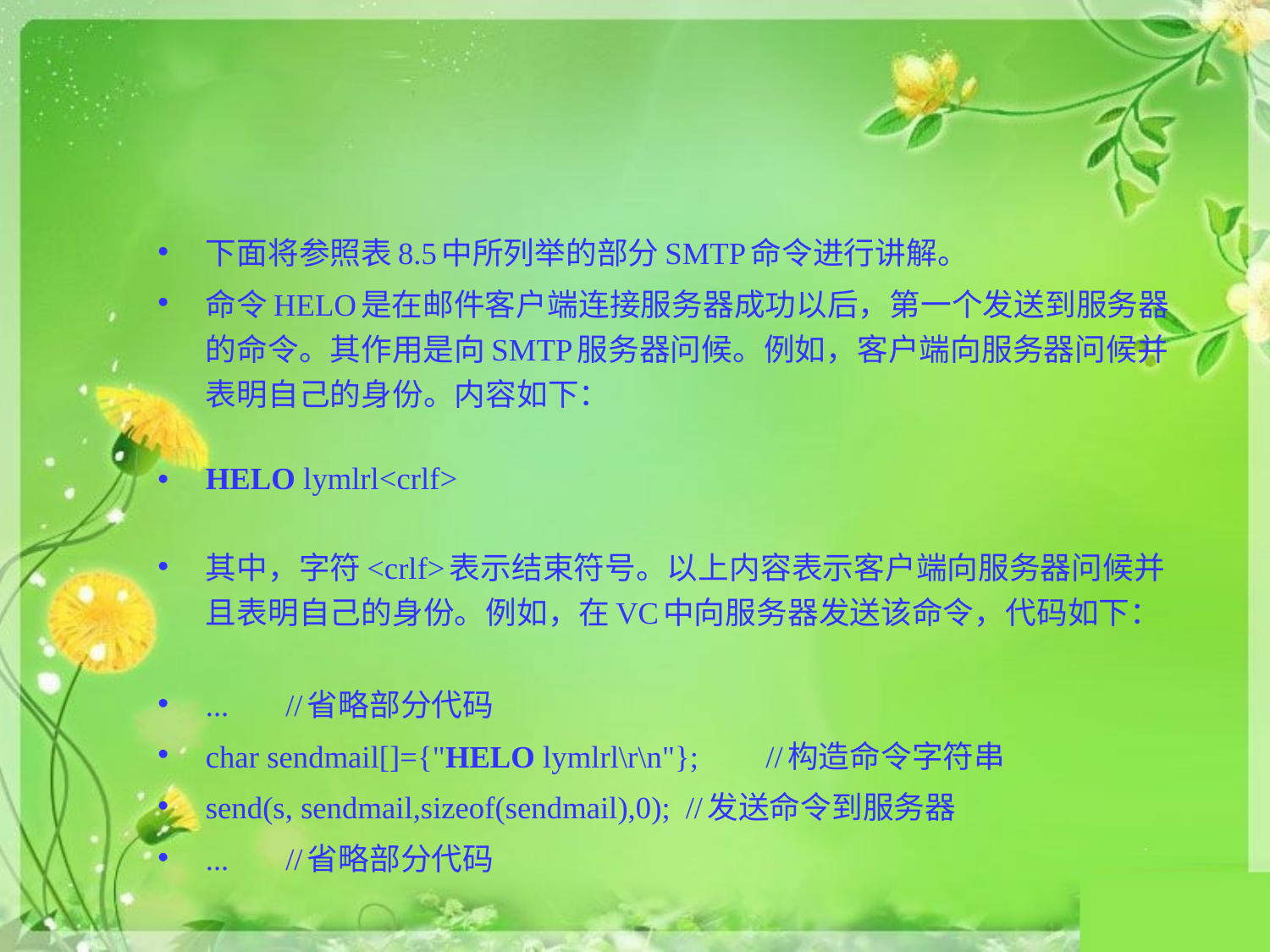

#
下面将参照表8.5中所列举的部分SMTP命令进行讲解。
命令HELO是在邮件客户端连接服务器成功以后，第一个发送到服务器的命令。其作用是向SMTP服务器问候。例如，客户端向服务器问候并表明自己的身份。内容如下：

HELO lymlrl<crlf>

其中，字符<crlf>表示结束符号。以上内容表示客户端向服务器问候并且表明自己的身份。例如，在VC中向服务器发送该命令，代码如下：

...											//省略部分代码
char sendmail[]={"HELO lymlrl\r\n"};		//构造命令字符串
send(s, sendmail,sizeof(sendmail),0);		//发送命令到服务器
...											//省略部分代码